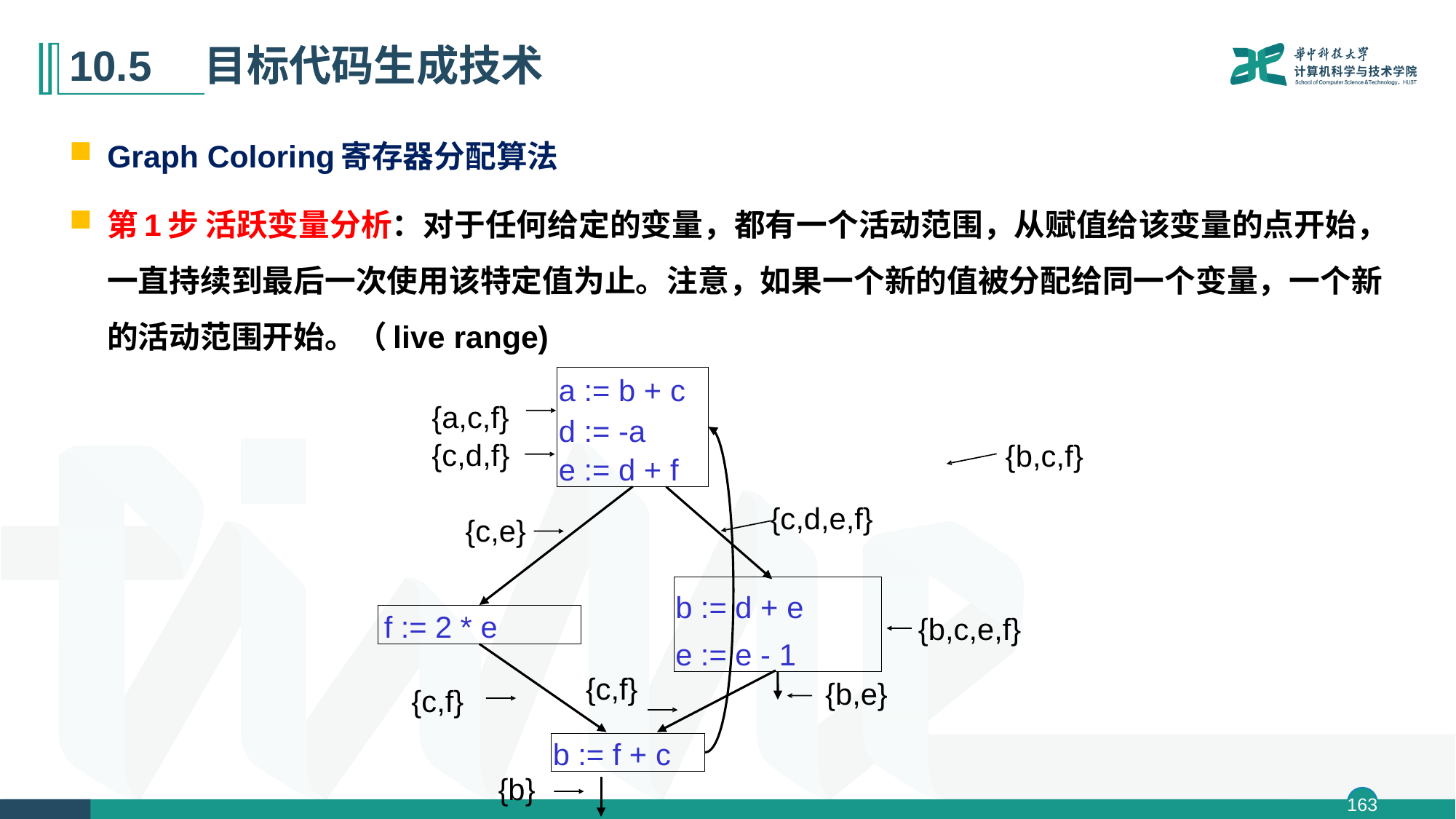

# 10.5　目标代码生成技术
Graph Coloring寄存器分配算法
第1步 活跃变量分析：对于任何给定的变量，都有一个活动范围，从赋值给该变量的点开始，一直持续到最后一次使用该特定值为止。注意，如果一个新的值被分配给同一个变量，一个新的活动范围开始。（live range)

a := b + c
d := -a
e := d + f
{a,c,f}
{c,d,f}

    {c,e}

{b,c,f}

{c,d,e,f}

b := d + e
e := e - 1
f := 2 * e
{b,c,e,f}

{c,f}
{b,e}
{c,f}

b := f + c
{b}